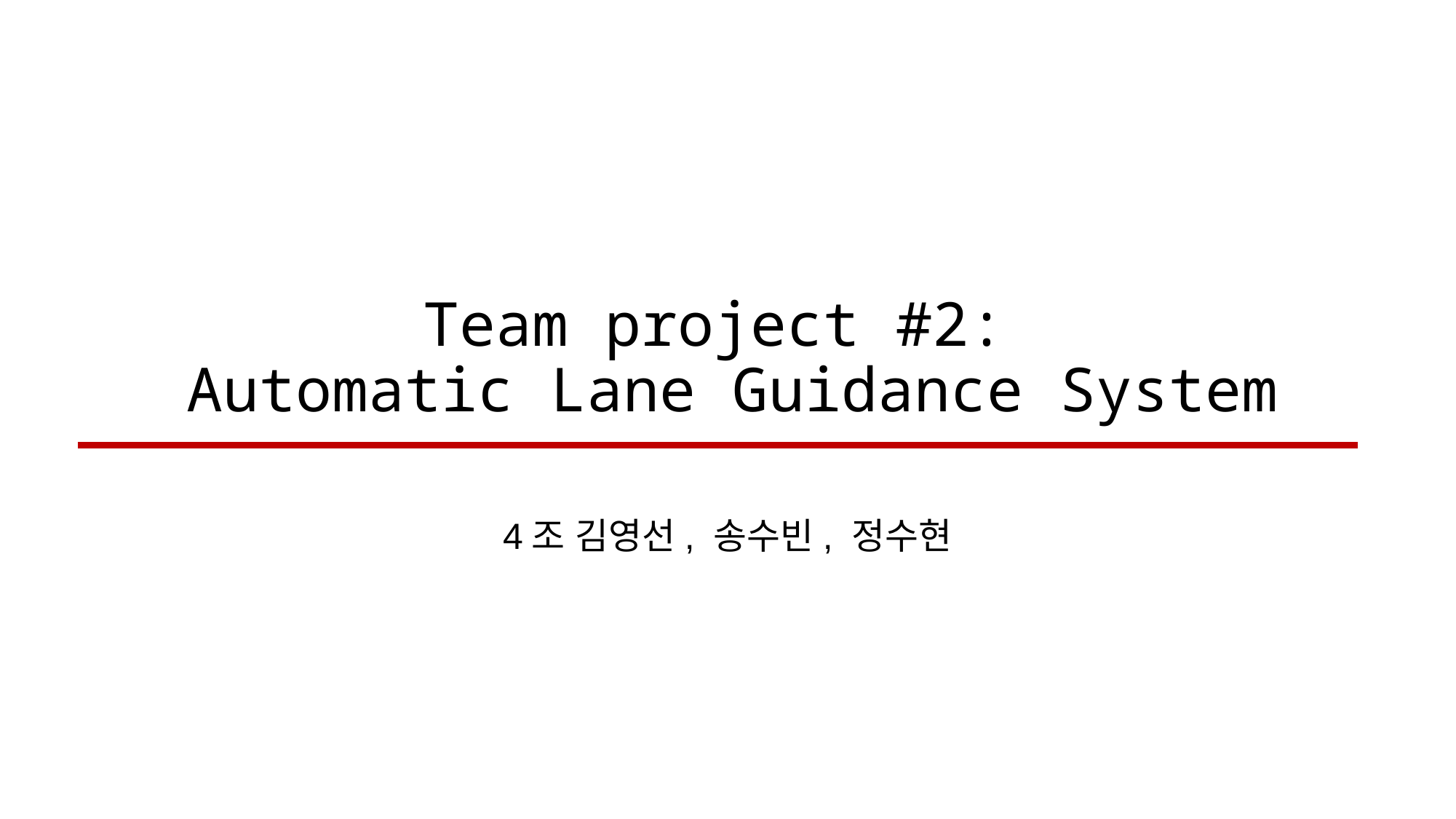

# Team project #2: Automatic Lane Guidance System
4조 김영선, 송수빈, 정수현